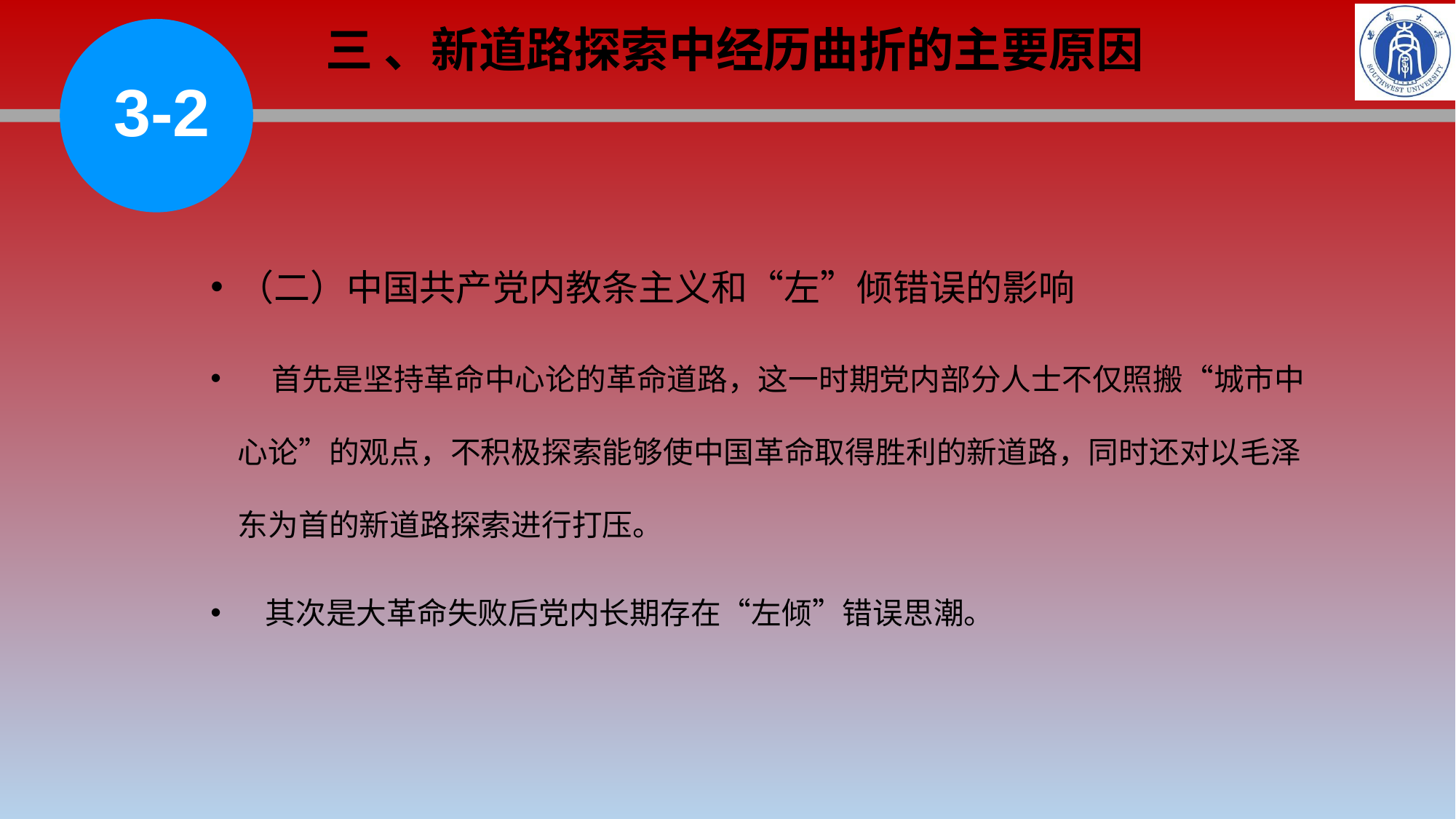

三 、新道路探索中经历曲折的主要原因
3-2

（二）中国共产党内教条主义和“左”倾错误的影响
    首先是坚持革命中心论的革命道路，这一时期党内部分人士不仅照搬“城市中心论”的观点，不积极探索能够使中国革命取得胜利的新道路，同时还对以毛泽东为首的新道路探索进行打压。
   其次是大革命失败后党内长期存在“左倾”错误思潮。